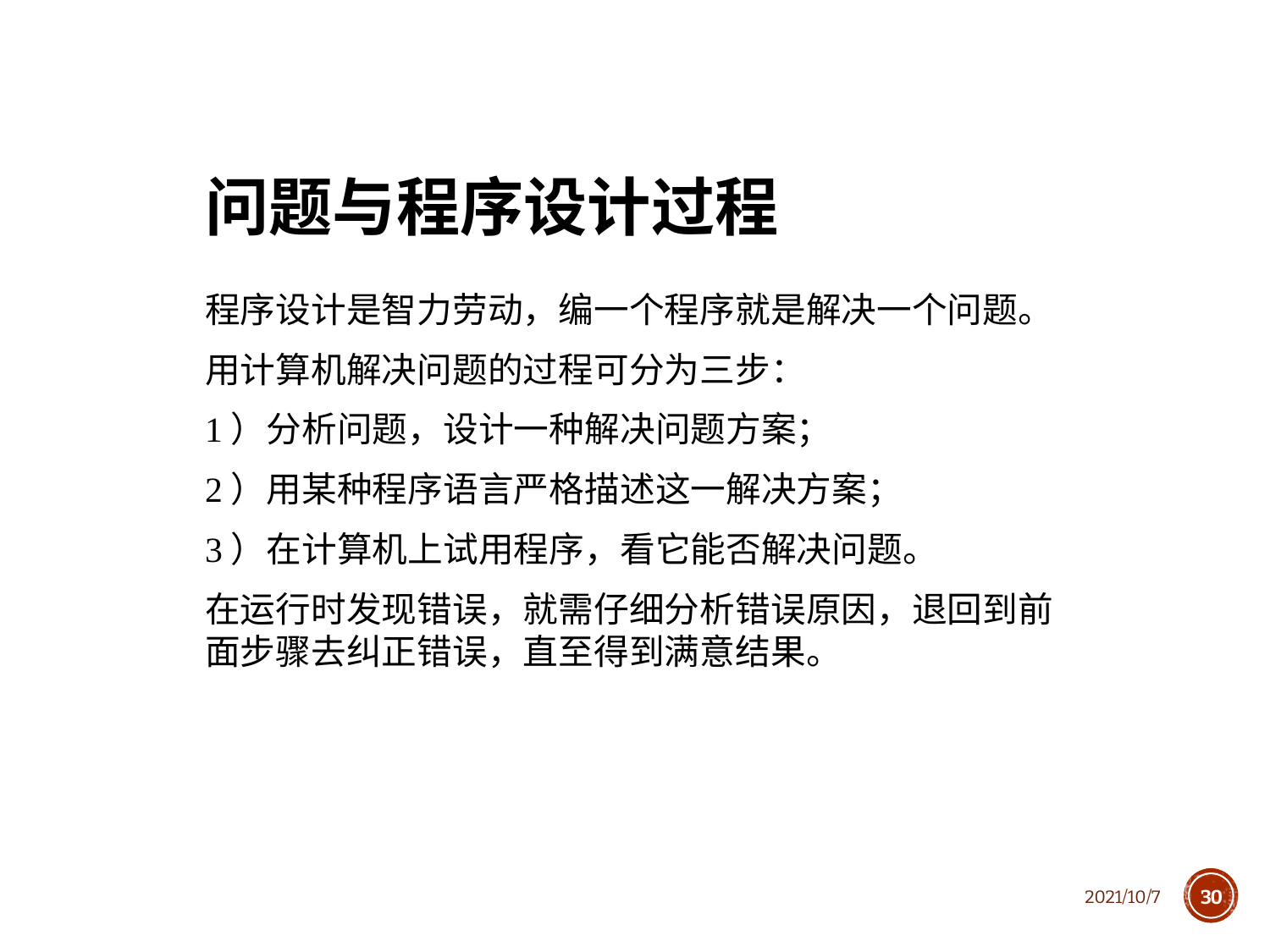

# 问题与程序设计过程
程序设计是智力劳动，编一个程序就是解决一个问题。
用计算机解决问题的过程可分为三步：
1）分析问题，设计一种解决问题方案；
2）用某种程序语言严格描述这一解决方案；
3）在计算机上试用程序，看它能否解决问题。
在运行时发现错误，就需仔细分析错误原因，退回到前面步骤去纠正错误，直至得到满意结果。
2021/10/7
30